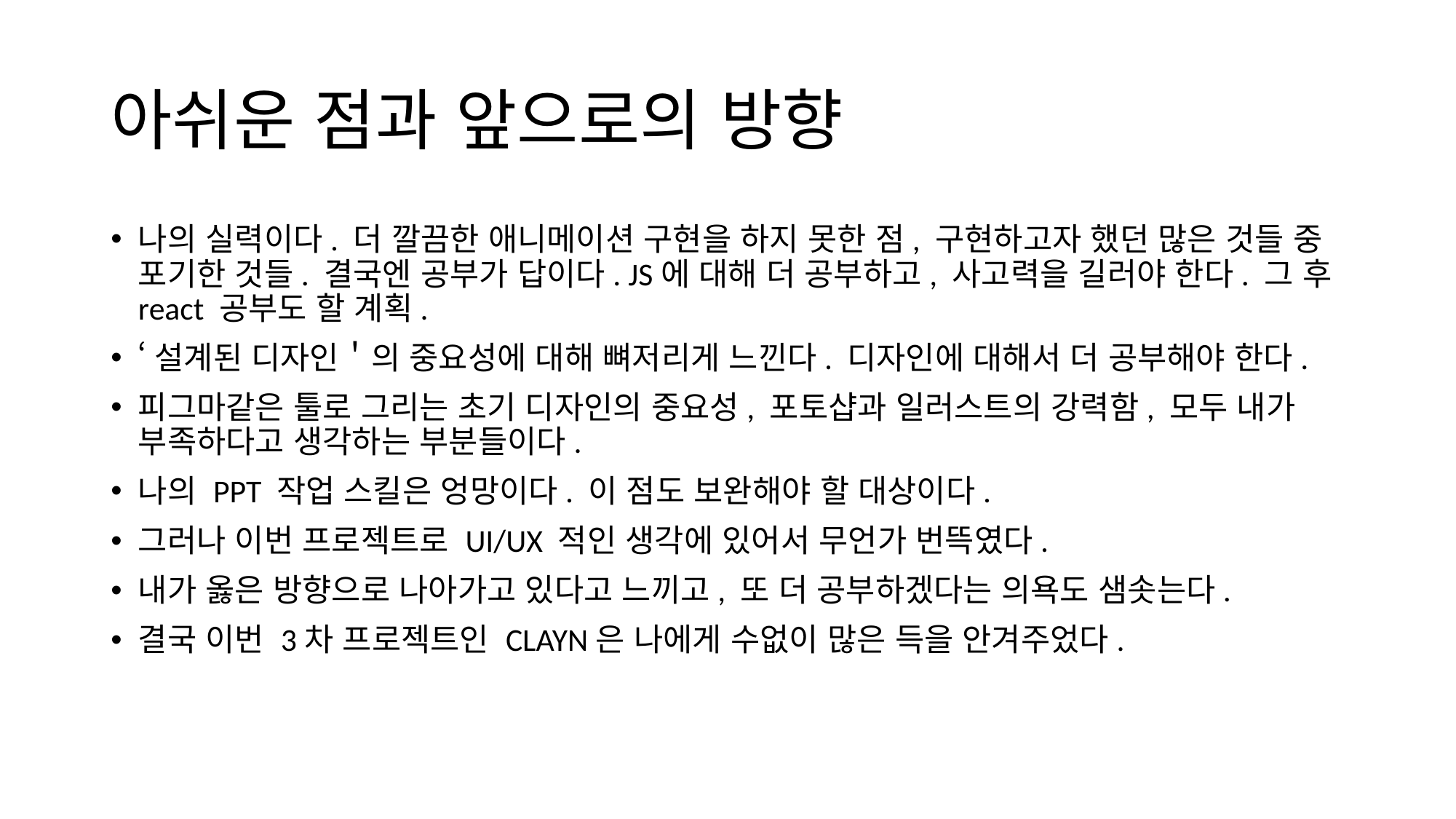

# 아쉬운 점과 앞으로의 방향
나의 실력이다. 더 깔끔한 애니메이션 구현을 하지 못한 점, 구현하고자 했던 많은 것들 중 포기한 것들. 결국엔 공부가 답이다. JS에 대해 더 공부하고, 사고력을 길러야 한다. 그 후 react 공부도 할 계획.
‘설계된 디자인＇의 중요성에 대해 뼈저리게 느낀다. 디자인에 대해서 더 공부해야 한다.
피그마같은 툴로 그리는 초기 디자인의 중요성, 포토샵과 일러스트의 강력함, 모두 내가 부족하다고 생각하는 부분들이다.
나의 PPT 작업 스킬은 엉망이다. 이 점도 보완해야 할 대상이다.
그러나 이번 프로젝트로 UI/UX 적인 생각에 있어서 무언가 번뜩였다.
내가 옳은 방향으로 나아가고 있다고 느끼고, 또 더 공부하겠다는 의욕도 샘솟는다.
결국 이번 3차 프로젝트인 CLAYN은 나에게 수없이 많은 득을 안겨주었다.